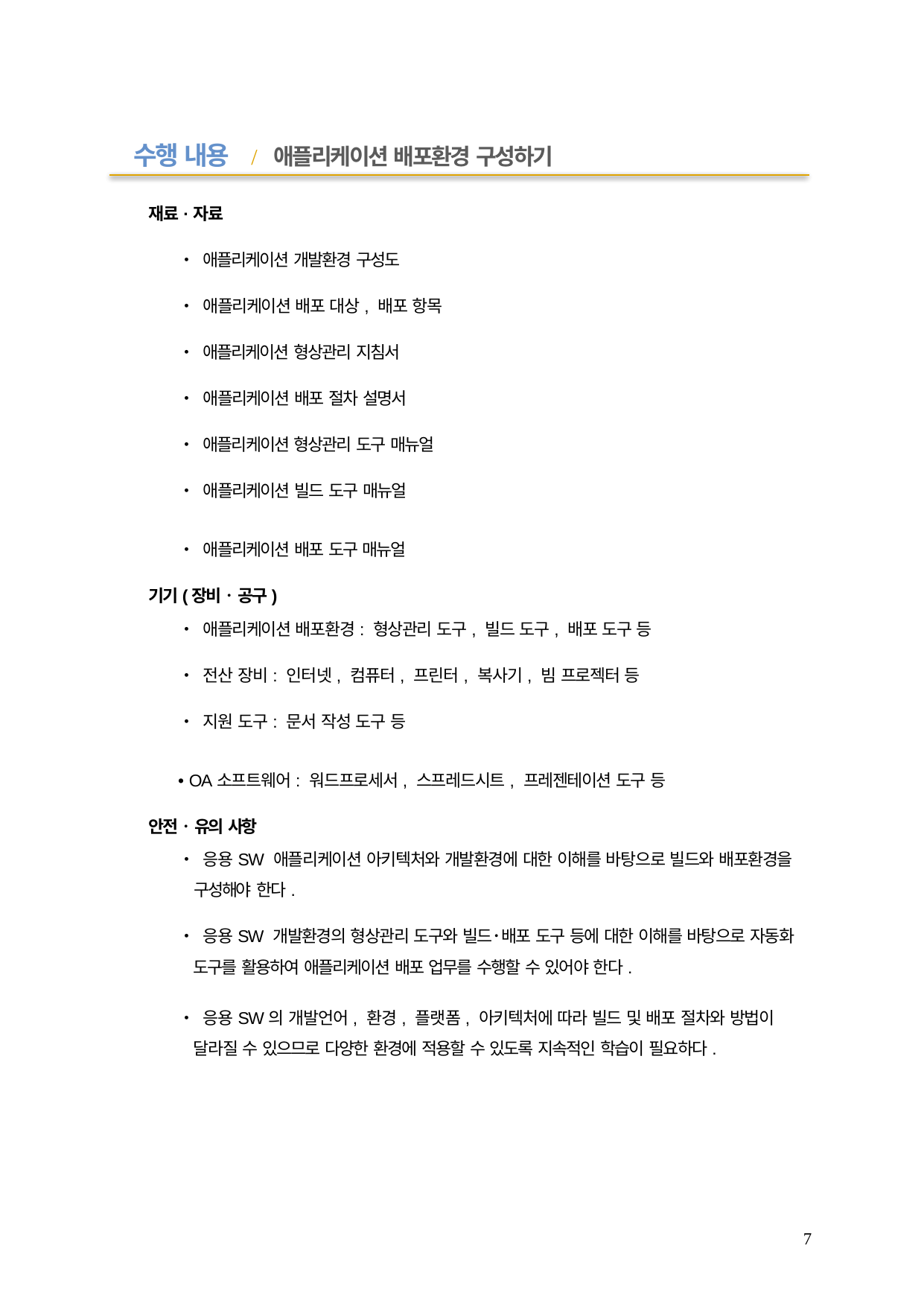

수행 내용   /  애플리케이션 배포환경 구성하기

재료·자료

• 애플리케이션 개발환경 구성도

• 애플리케이션 배포 대상, 배포 항목

• 애플리케이션 형상관리 지침서

• 애플리케이션 배포 절차 설명서

• 애플리케이션 형상관리 도구 매뉴얼

• 애플리케이션 빌드 도구 매뉴얼

• 애플리케이션 배포 도구 매뉴얼
기기(장비 ･ 공구)

• 애플리케이션 배포환경: 형상관리 도구, 빌드 도구, 배포 도구 등

• 전산 장비: 인터넷, 컴퓨터, 프린터, 복사기, 빔 프로젝터 등

• 지원 도구: 문서 작성 도구 등

• OA소프트웨어: 워드프로세서, 스프레드시트, 프레젠테이션 도구 등
안전 ･ 유의 사항

• 응용SW 애플리케이션 아키텍처와 개발환경에 대한 이해를 바탕으로 빌드와 배포환경을

구성해야 한다.

• 응용SW 개발환경의 형상관리 도구와 빌드･배포 도구 등에 대한 이해를 바탕으로 자동화

도구를 활용하여 애플리케이션 배포 업무를 수행할 수 있어야 한다.

• 응용SW의 개발언어, 환경, 플랫폼, 아키텍처에 따라 빌드 및 배포 절차와 방법이 달라질 수 있으므로 다양한 환경에 적용할 수 있도록 지속적인 학습이 필요하다.

7